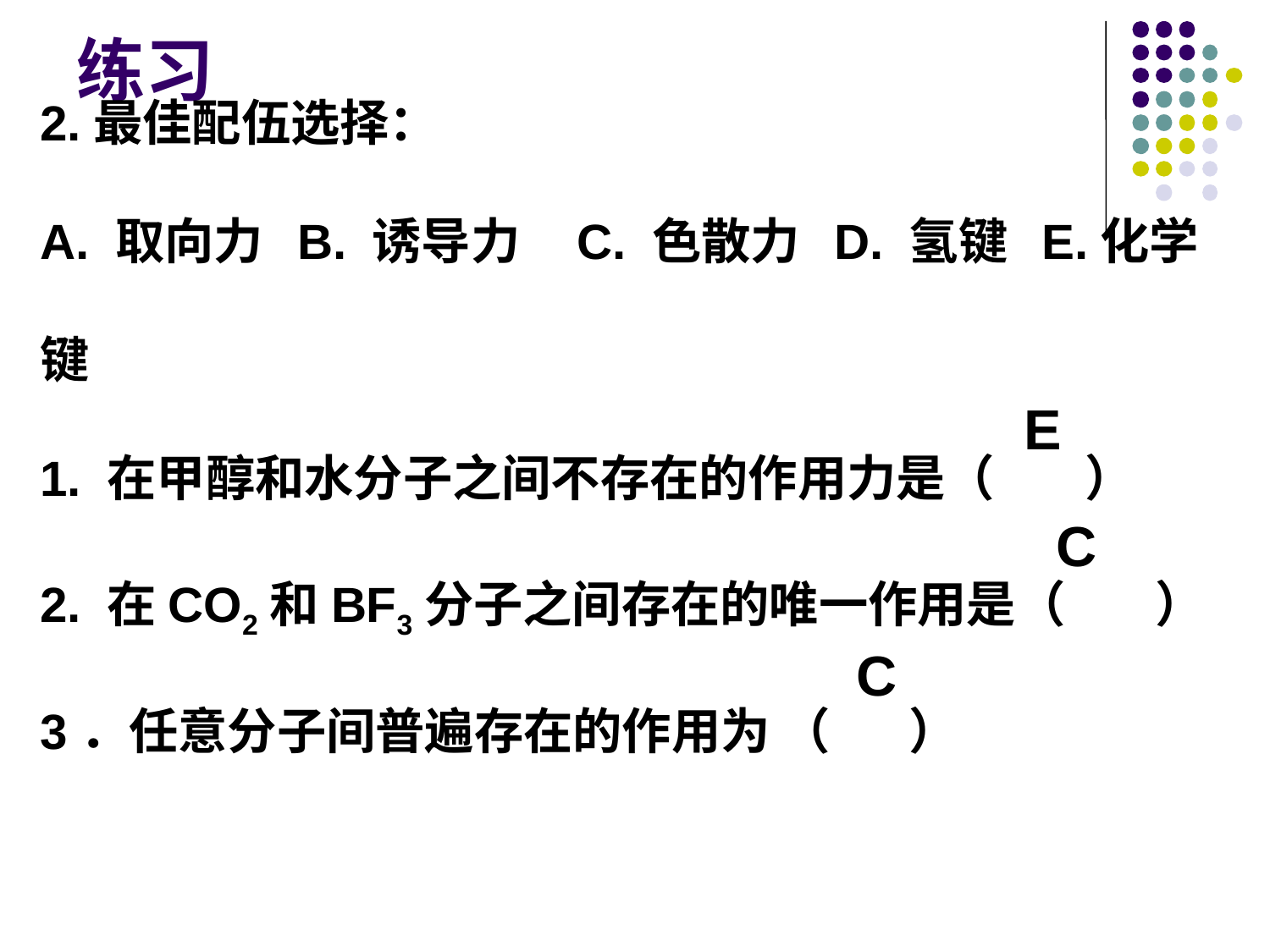

# 练习
2.最佳配伍选择：
A. 取向力  B. 诱导力    C. 色散力  D. 氢键  E.化学键
1. 在甲醇和水分子之间不存在的作用力是（        ）
2. 在CO2和BF3分子之间存在的唯一作用是（        ）
3．任意分子间普遍存在的作用为 （       ）
E
C
C